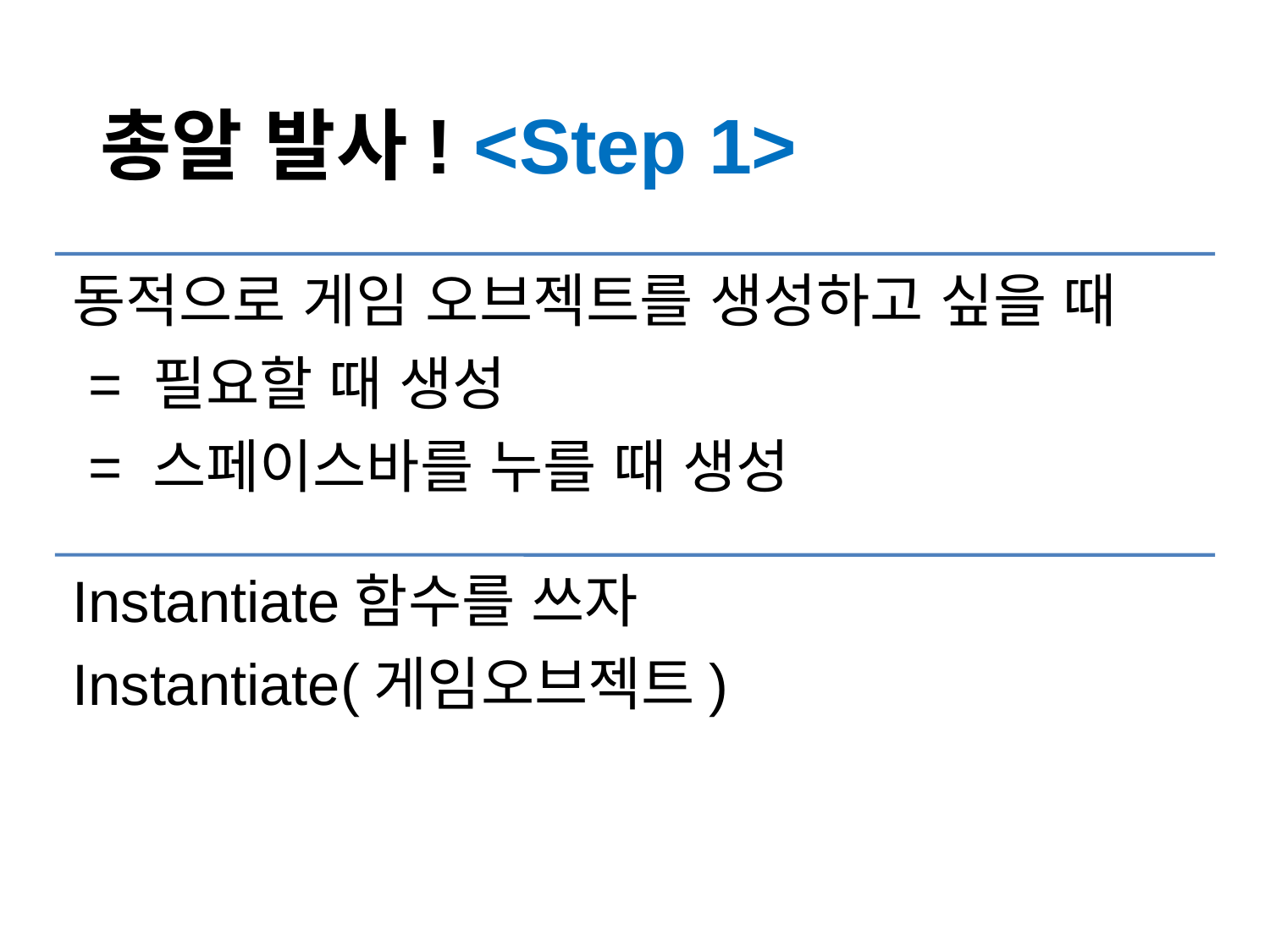

# 총알 발사! <Step 1>
동적으로 게임 오브젝트를 생성하고 싶을 때
 = 필요할 때 생성
 = 스페이스바를 누를 때 생성
Instantiate함수를 쓰자
Instantiate(게임오브젝트)